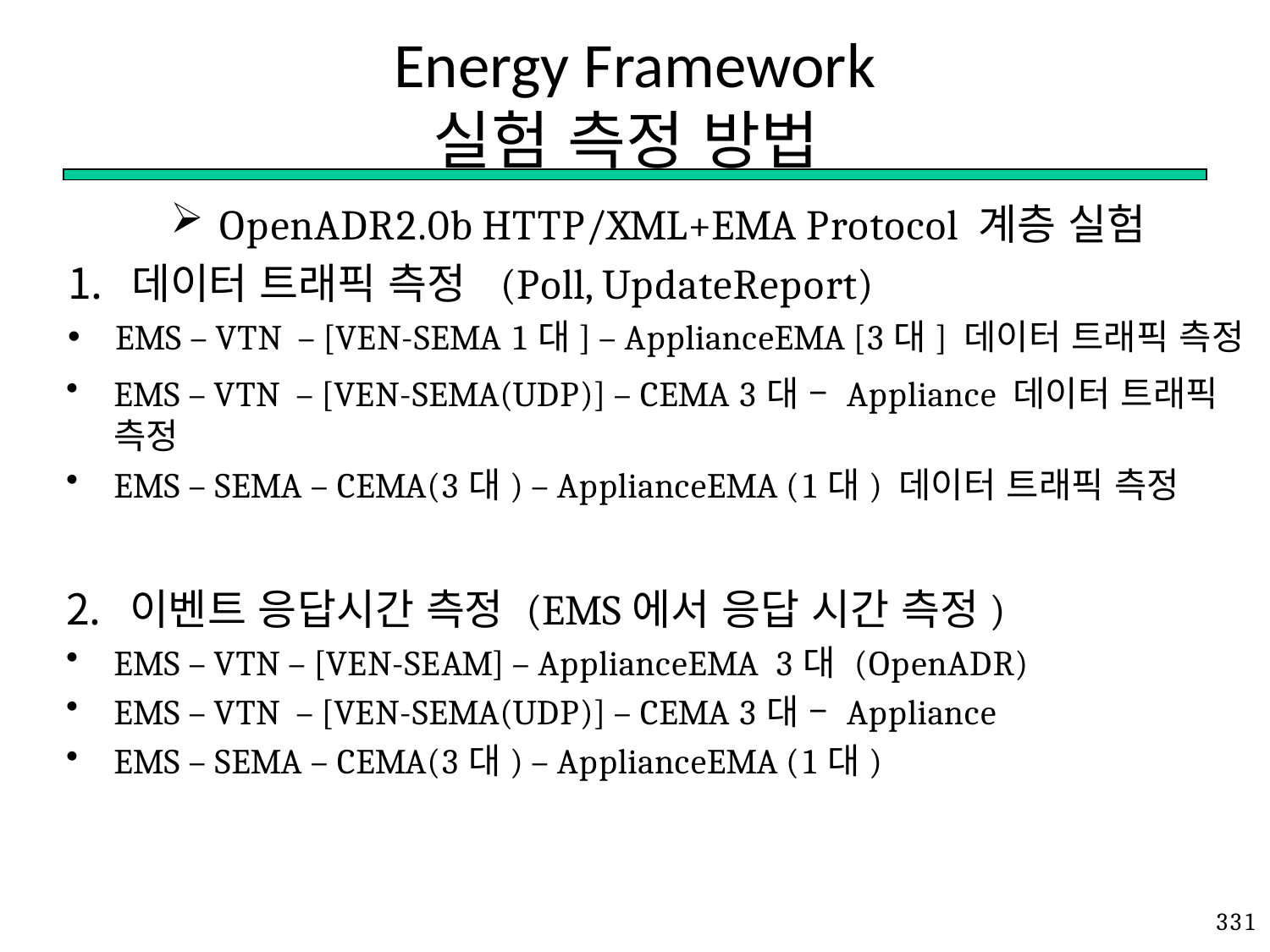

# Energy Framework 실험 측정 방법
OpenADR2.0b HTTP/XML+EMA Protocol 계층 실험
데이터 트래픽 측정  (Poll, UpdateReport)
EMS – VTN  – [VEN-SEMA 1대] – ApplianceEMA [3대] 데이터 트래픽 측정

EMS – VTN  – [VEN-SEMA(UDP)] – CEMA 3대 – Appliance 데이터 트래픽 측정
EMS – SEMA – CEMA(3대) – ApplianceEMA (1대) 데이터 트래픽 측정

이벤트 응답시간 측정 (EMS에서 응답 시간 측정)
EMS – VTN – [VEN-SEAM] – ApplianceEMA  3대 (OpenADR)
EMS – VTN  – [VEN-SEMA(UDP)] – CEMA 3대 – Appliance
EMS – SEMA – CEMA(3대) – ApplianceEMA (1대)

331